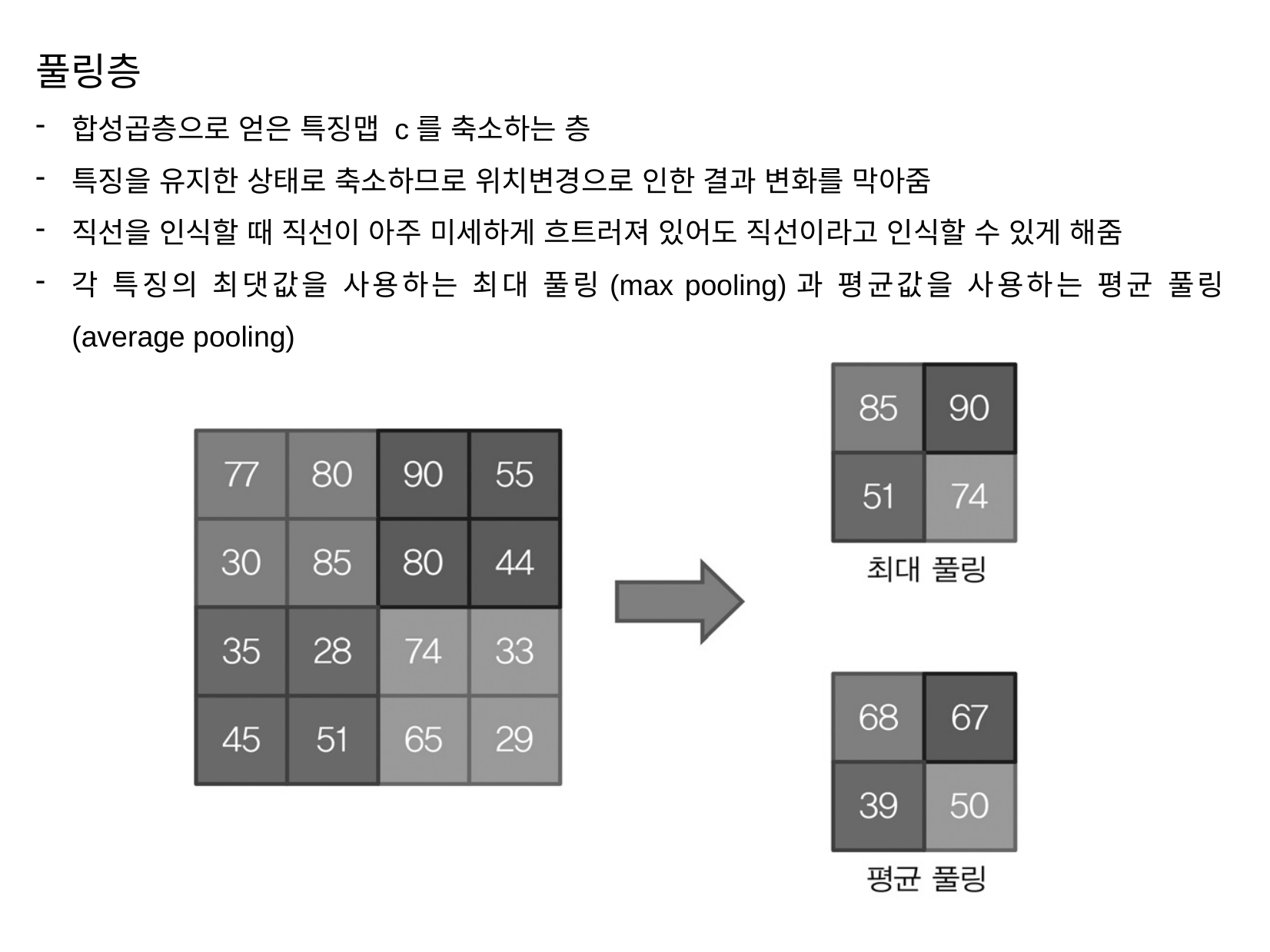

풀링층
합성곱층으로 얻은 특징맵 c를 축소하는 층
특징을 유지한 상태로 축소하므로 위치변경으로 인한 결과 변화를 막아줌
직선을 인식할 때 직선이 아주 미세하게 흐트러져 있어도 직선이라고 인식할 수 있게 해줌
각 특징의 최댓값을 사용하는 최대 풀링(max pooling)과 평균값을 사용하는 평균 풀링  (average pooling)